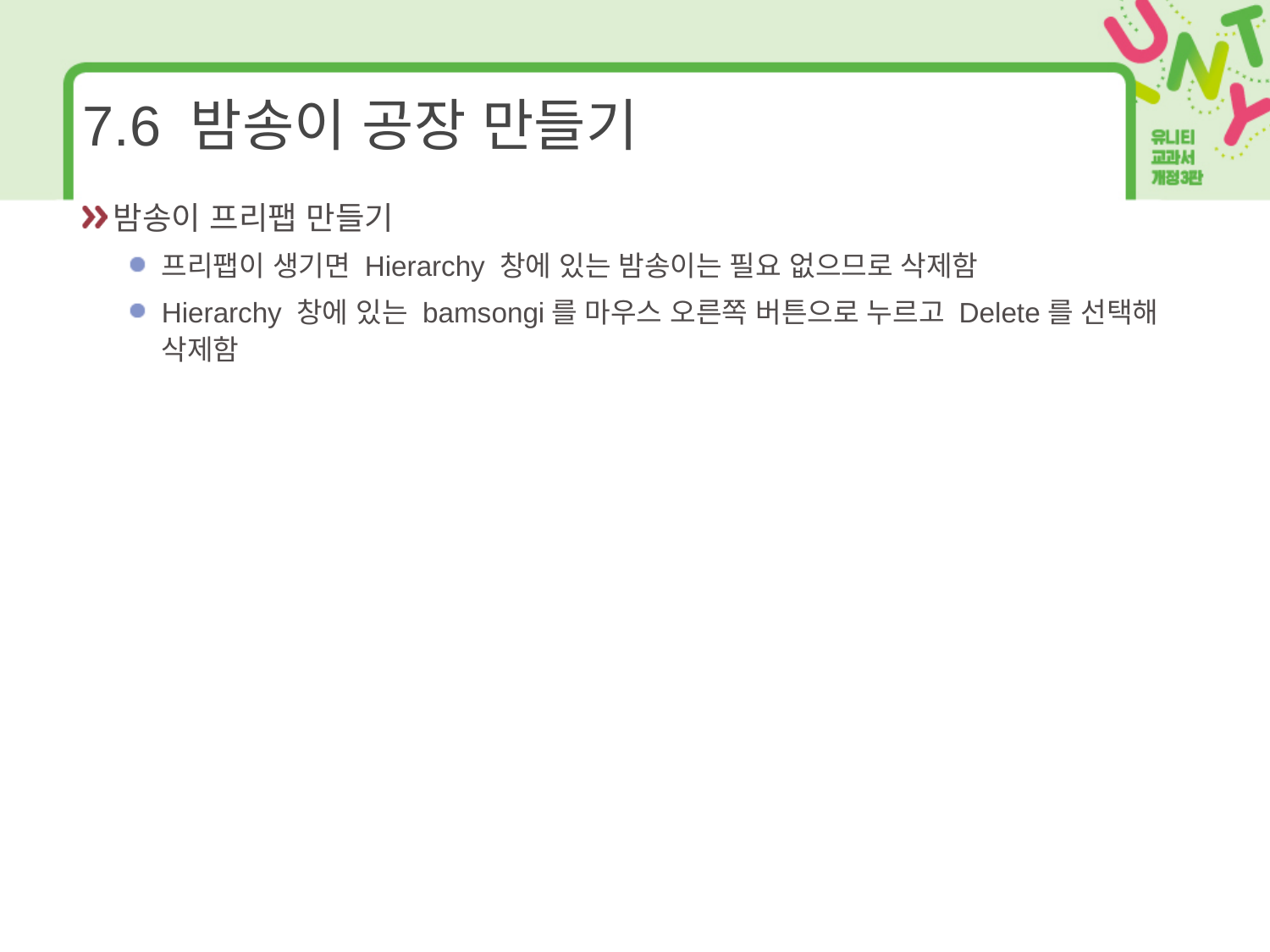

# 7.6 밤송이 공장 만들기
밤송이 프리팹 만들기
프리팹이 생기면 Hierarchy 창에 있는 밤송이는 필요 없으므로 삭제함
Hierarchy 창에 있는 bamsongi를 마우스 오른쪽 버튼으로 누르고 Delete를 선택해 삭제함